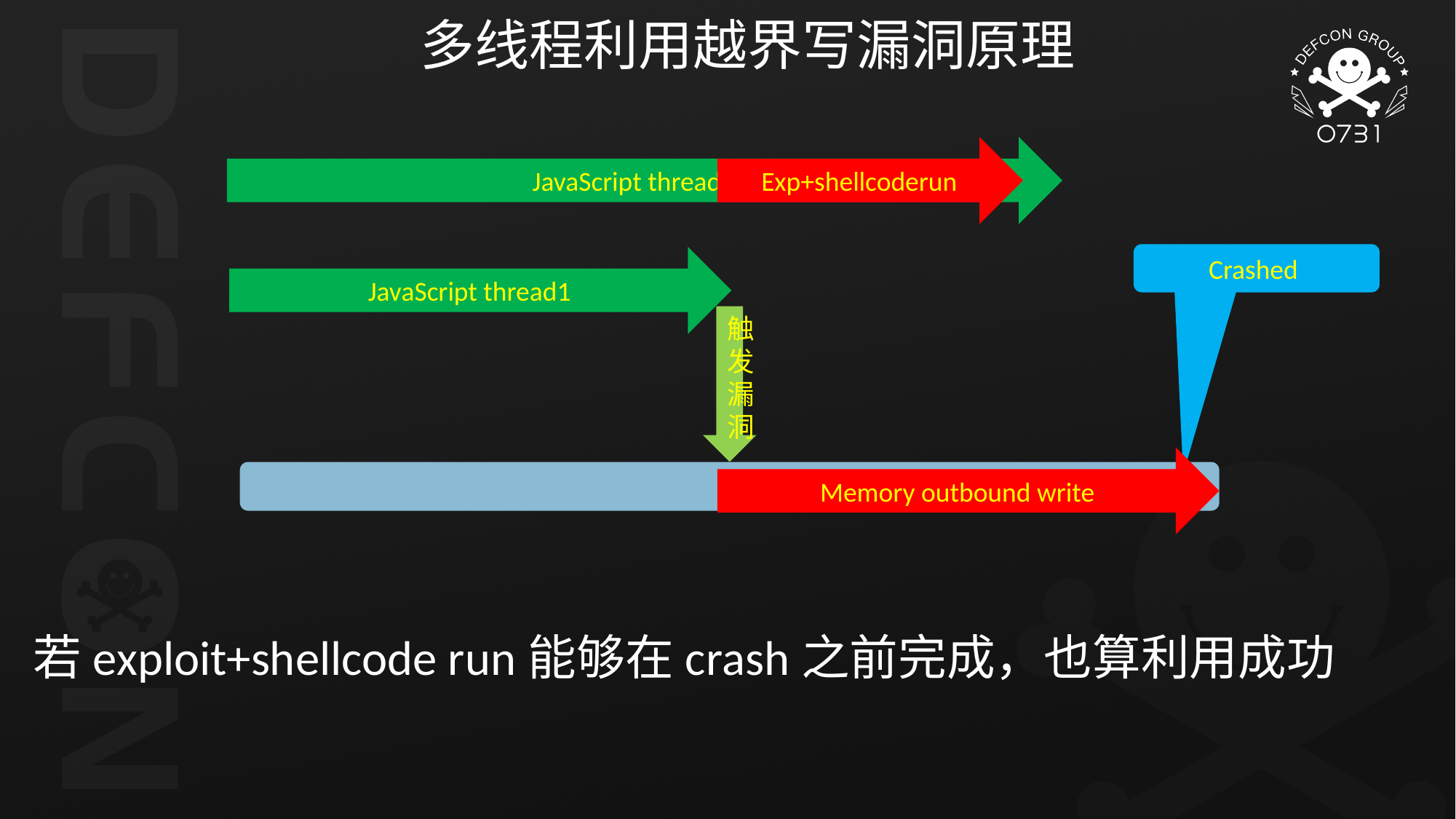

多线程利用越界写漏洞原理
Exp+shellcoderun
JavaScript thread2
Crashed
JavaScript thread1
触发漏洞

Memory outbound write

若exploit+shellcode run能够在crash之前完成，也算利用成功